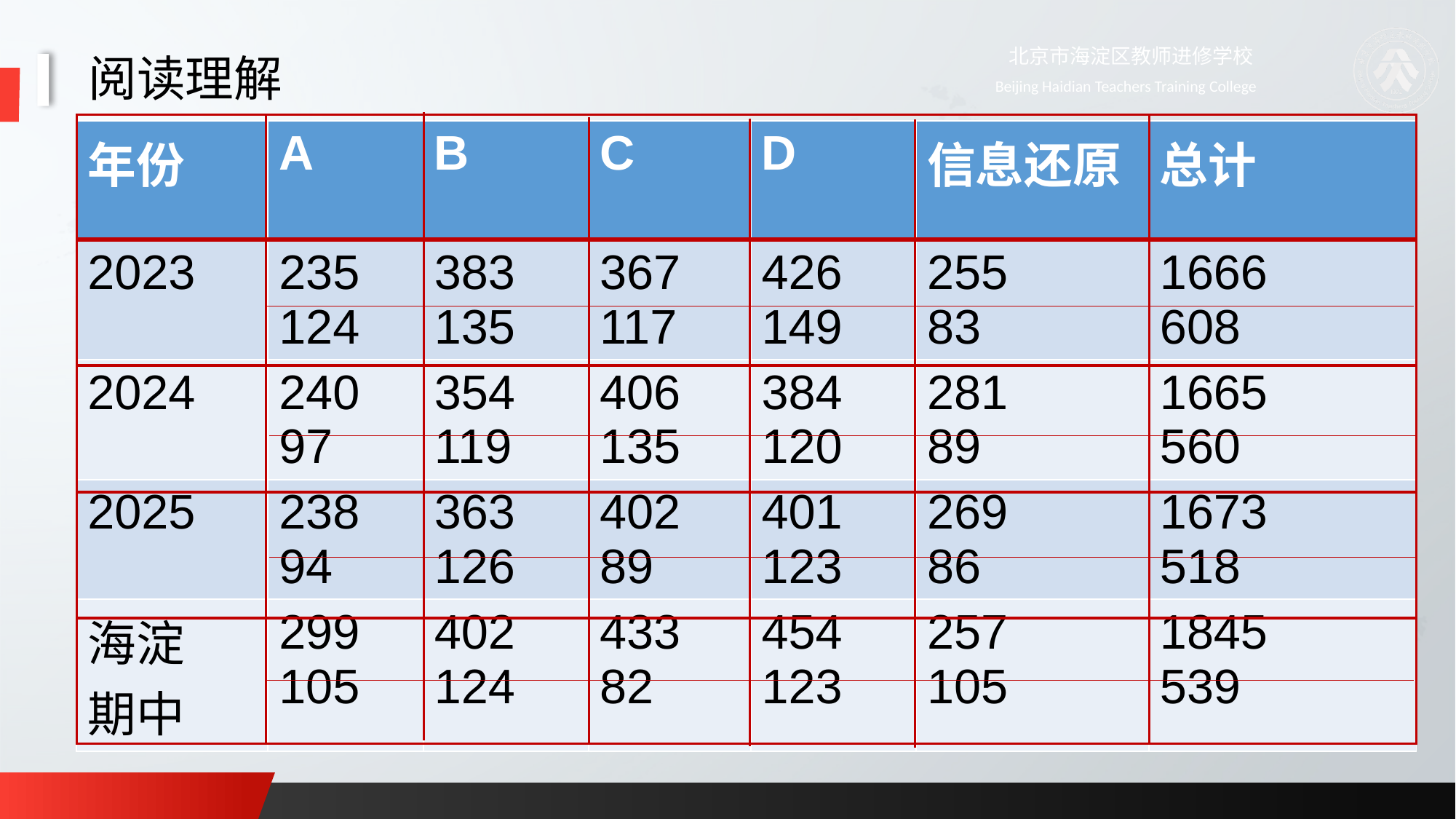

阅读理解

| 年份 | A | B | C | D | 信息还原 | 总计 |
| --- | --- | --- | --- | --- | --- | --- |
| 2023 | 235 124 | 383 135 | 367 117 | 426 149 | 255 83 | 1666 608 |
| 2024 | 240 97 | 354 119 | 406 135 | 384 120 | 281 89 | 1665 560 |
| 2025 | 238 94 | 363 126 | 402 89 | 401 123 | 269 86 | 1673 518 |
| 海淀 期中 | 299 105 | 402 124 | 433 82 | 454 123 | 257 105 | 1845 539 |